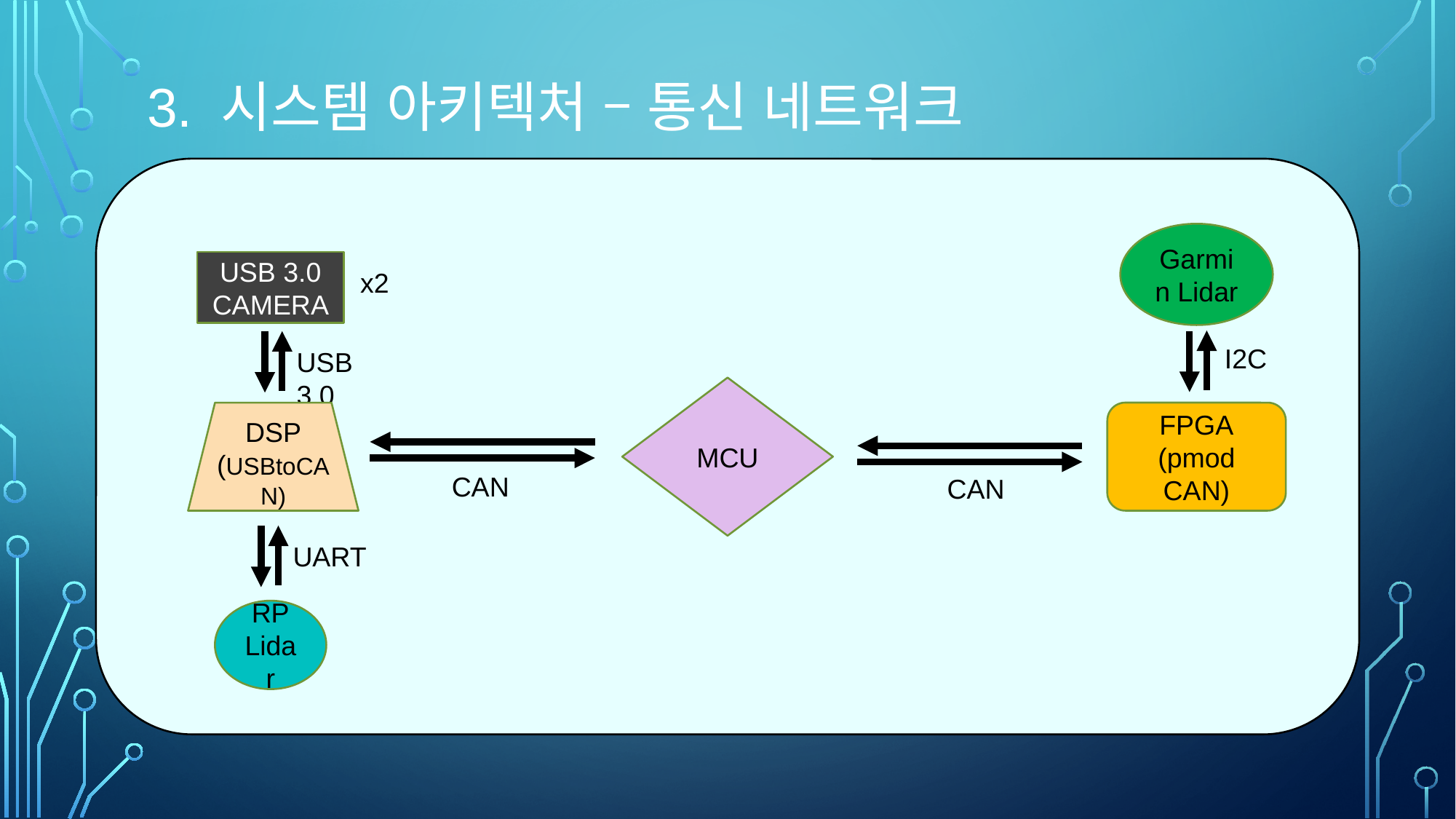

# 3. 시스템 아키텍처 – 통신 네트워크

Garmin Lidar
I2C
FPGA
(pmod CAN)
USB 3.0 CAMERA
x2
USB 3.0
DSP
(USBtoCAN)
UART
RP
Lidar
MCU
CAN
CAN